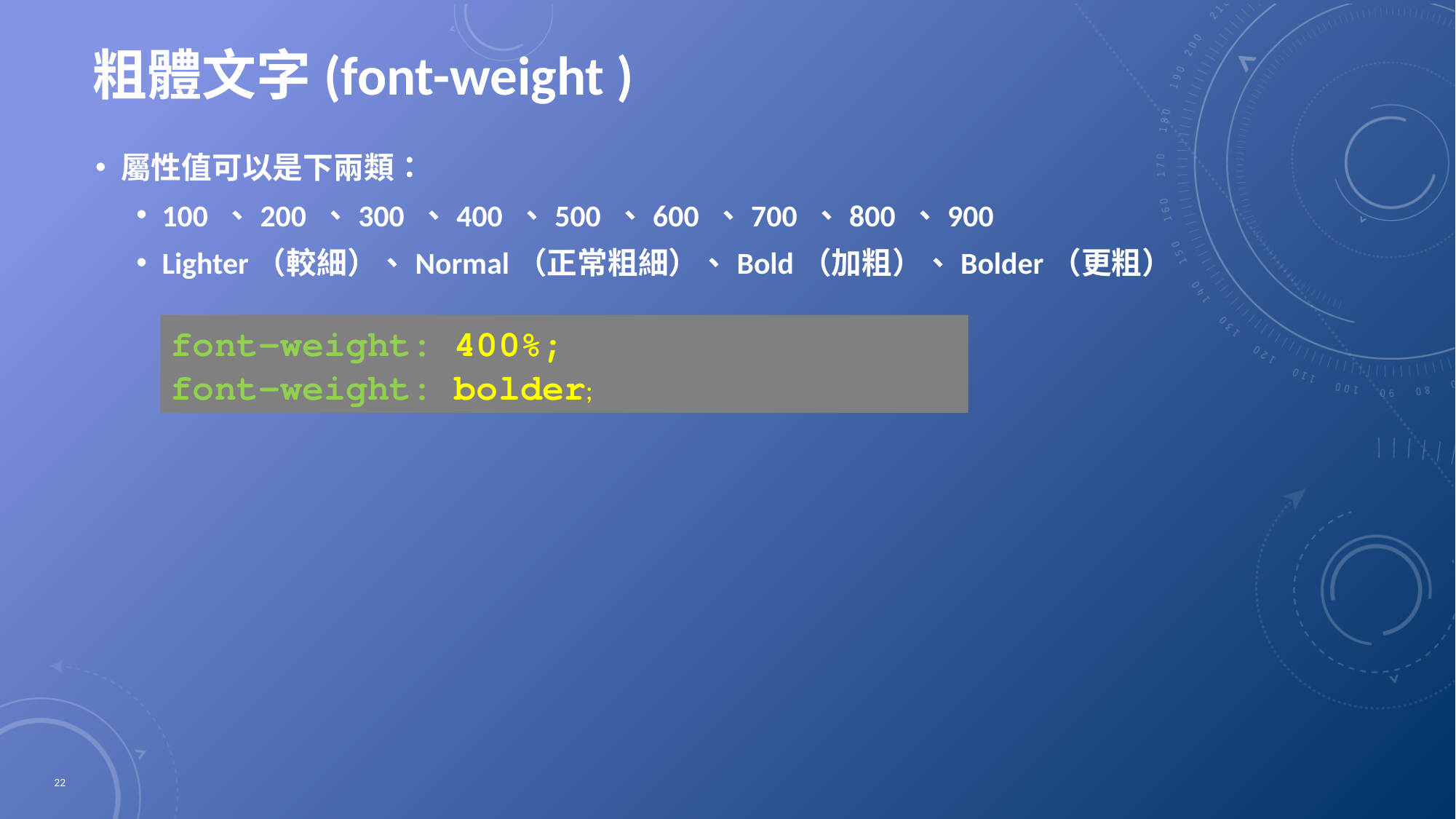

# 粗體文字(font-weight )
屬性值可以是下兩類：
100 、200 、300 、400 、500 、600 、700 、800 、900
Lighter（較細）、Normal（正常粗細）、Bold（加粗）、Bolder（更粗）

font-weight: 400%;
font-weight: bolder;
22